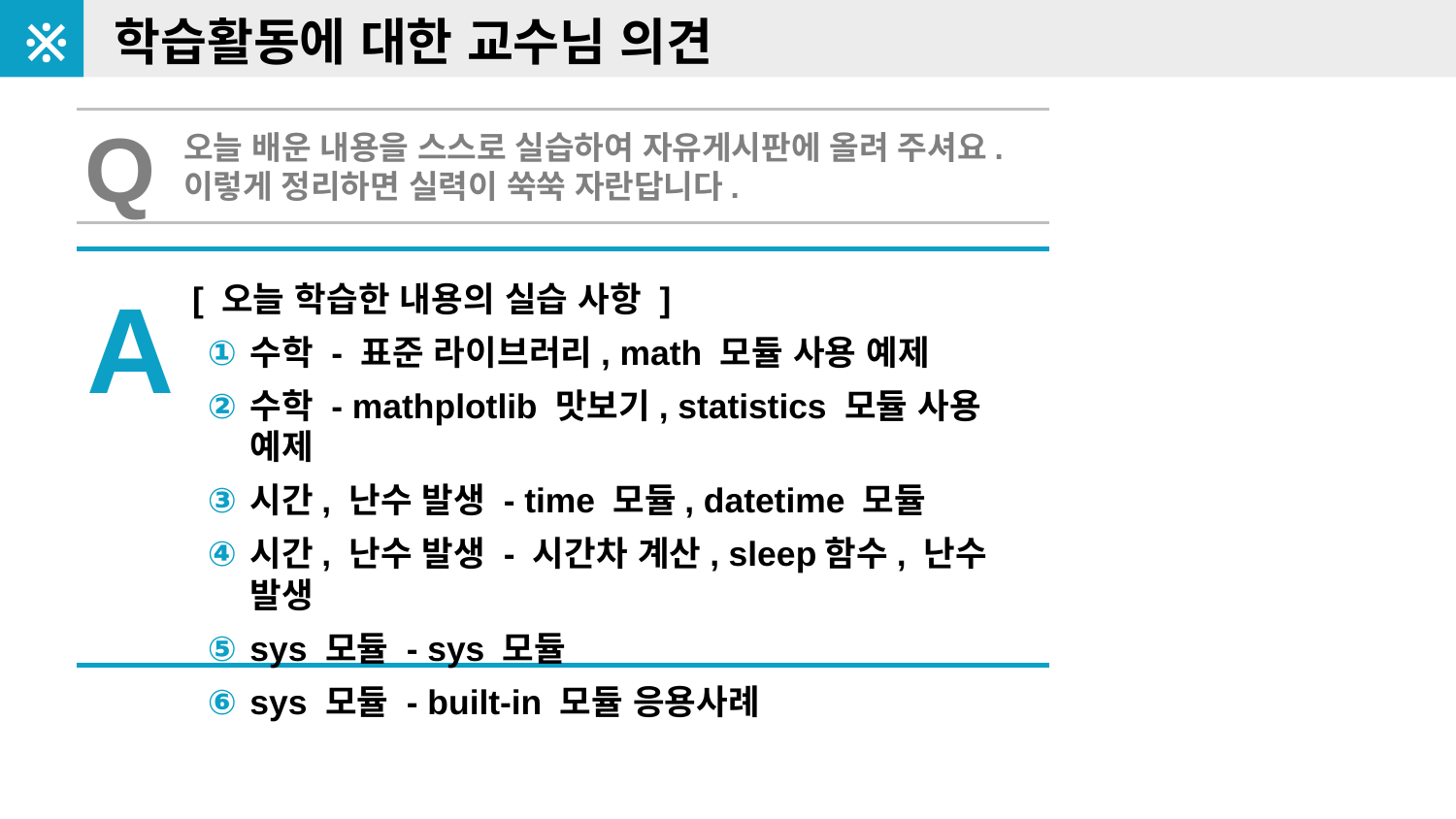

※
학습활동에 대한 교수님 의견
Q
오늘 배운 내용을 스스로 실습하여 자유게시판에 올려 주셔요.
이렇게 정리하면 실력이 쑥쑥 자란답니다.
A
[ 오늘 학습한 내용의 실습 사항 ]
수학 - 표준 라이브러리, math 모듈 사용 예제
수학 - mathplotlib 맛보기, statistics 모듈 사용 예제
시간, 난수 발생 - time 모듈, datetime 모듈
시간, 난수 발생 - 시간차 계산, sleep함수, 난수 발생
sys 모듈 - sys 모듈
sys 모듈 - built-in 모듈 응용사례